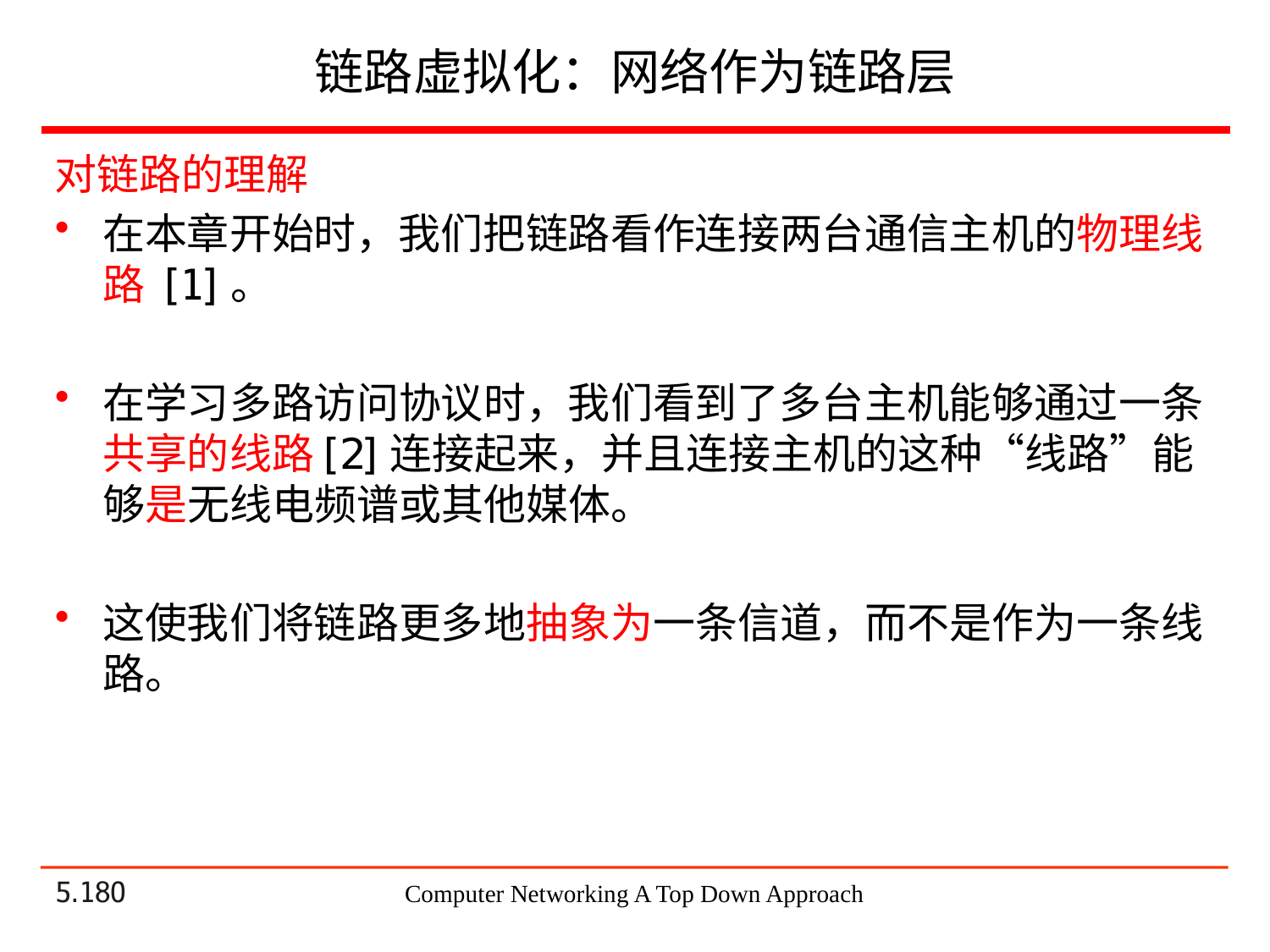

# 链路虚拟化：网络作为链路层
对链路的理解
在本章开始时，我们把链路看作连接两台通信主机的物理线路 [1]。

在学习多路访问协议时，我们看到了多台主机能够通过一条共享的线路[2]连接起来，并且连接主机的这种“线路”能够是无线电频谱或其他媒体。

这使我们将链路更多地抽象为一条信道，而不是作为一条线路。